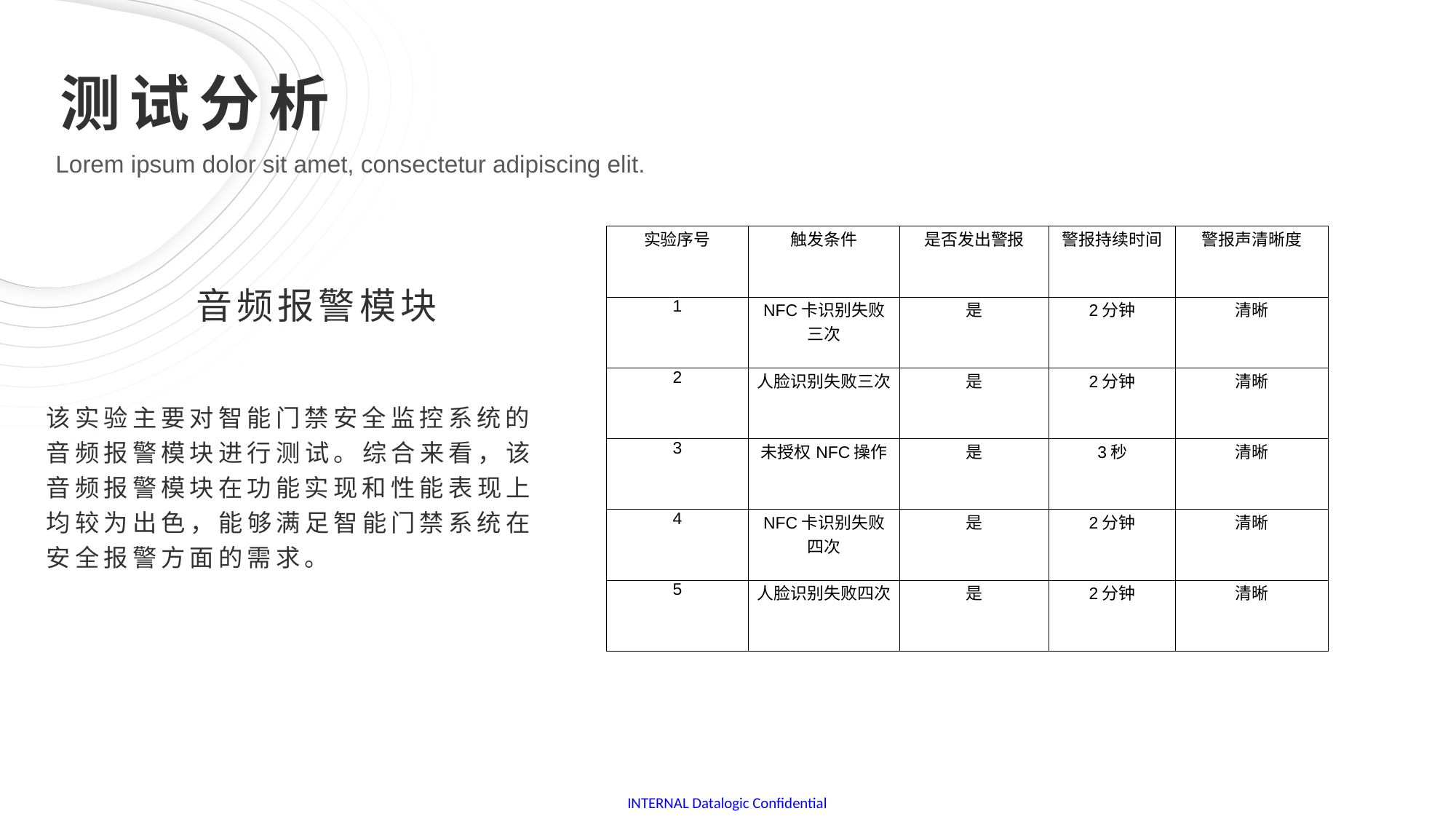

测试分析

Lorem ipsum dolor sit amet, consectetur adipiscing elit.
| 实验序号 | 触发条件 | 是否发出警报 | 警报持续时间 | 警报声清晰度 |
| --- | --- | --- | --- | --- |
| 1 | NFC卡识别失败三次 | 是 | 2分钟 | 清晰 |
| 2 | 人脸识别失败三次 | 是 | 2分钟 | 清晰 |
| 3 | 未授权NFC操作 | 是 | 3秒 | 清晰 |
| 4 | NFC卡识别失败四次 | 是 | 2分钟 | 清晰 |
| 5 | 人脸识别失败四次 | 是 | 2分钟 | 清晰 |
音频报警模块
该实验主要对智能门禁安全监控系统的音频报警模块进行测试。综合来看，该音频报警模块在功能实现和性能表现上均较为出色，能够满足智能门禁系统在安全报警方面的需求。